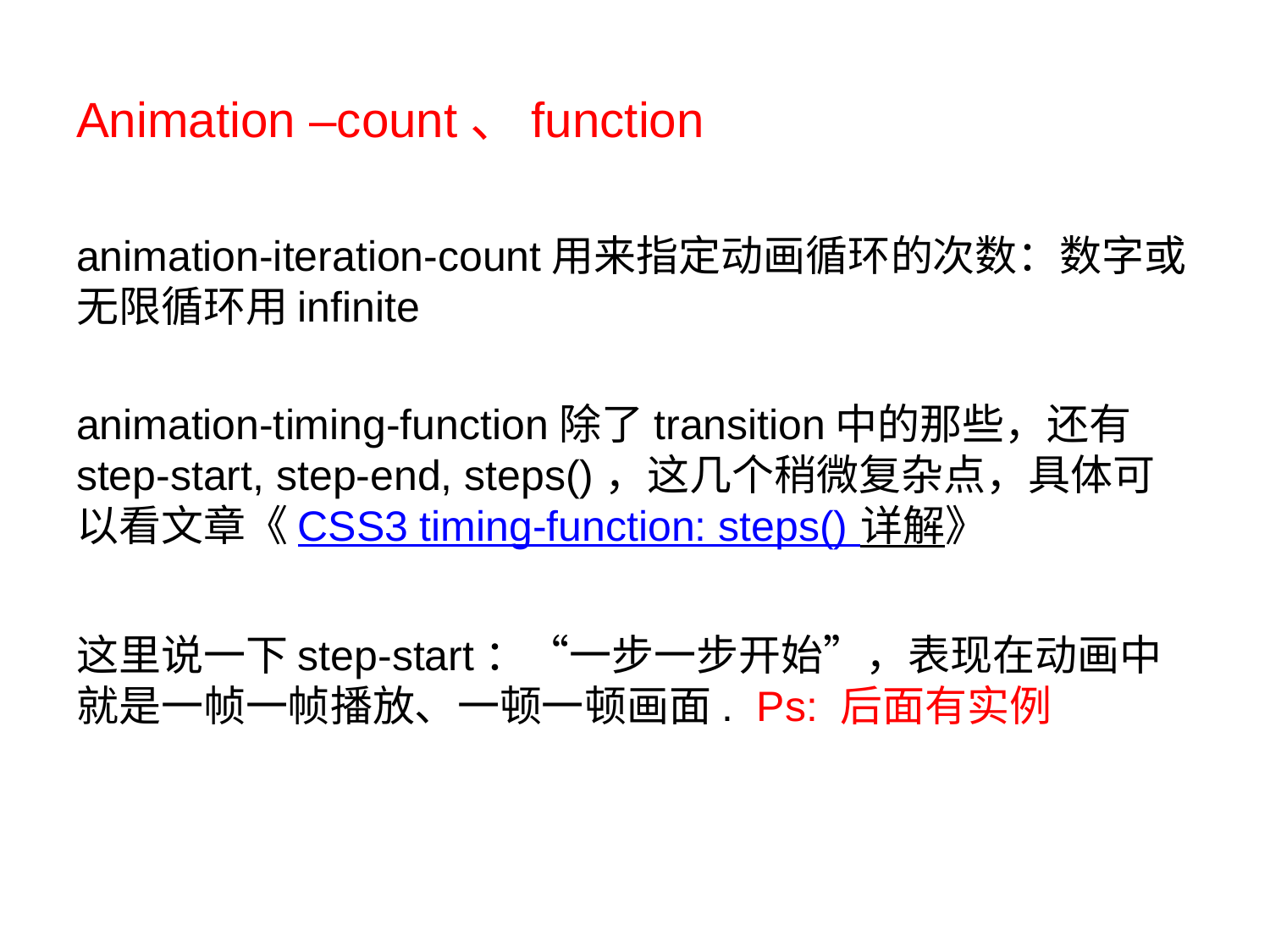

# Animation –count、function
animation-iteration-count用来指定动画循环的次数：数字或无限循环用infinite

animation-timing-function除了transition中的那些，还有step-start, step-end, steps()，这几个稍微复杂点，具体可以看文章《CSS3 timing-function: steps() 详解》

这里说一下step-start：“一步一步开始”，表现在动画中就是一帧一帧播放、一顿一顿画面.  Ps: 后面有实例